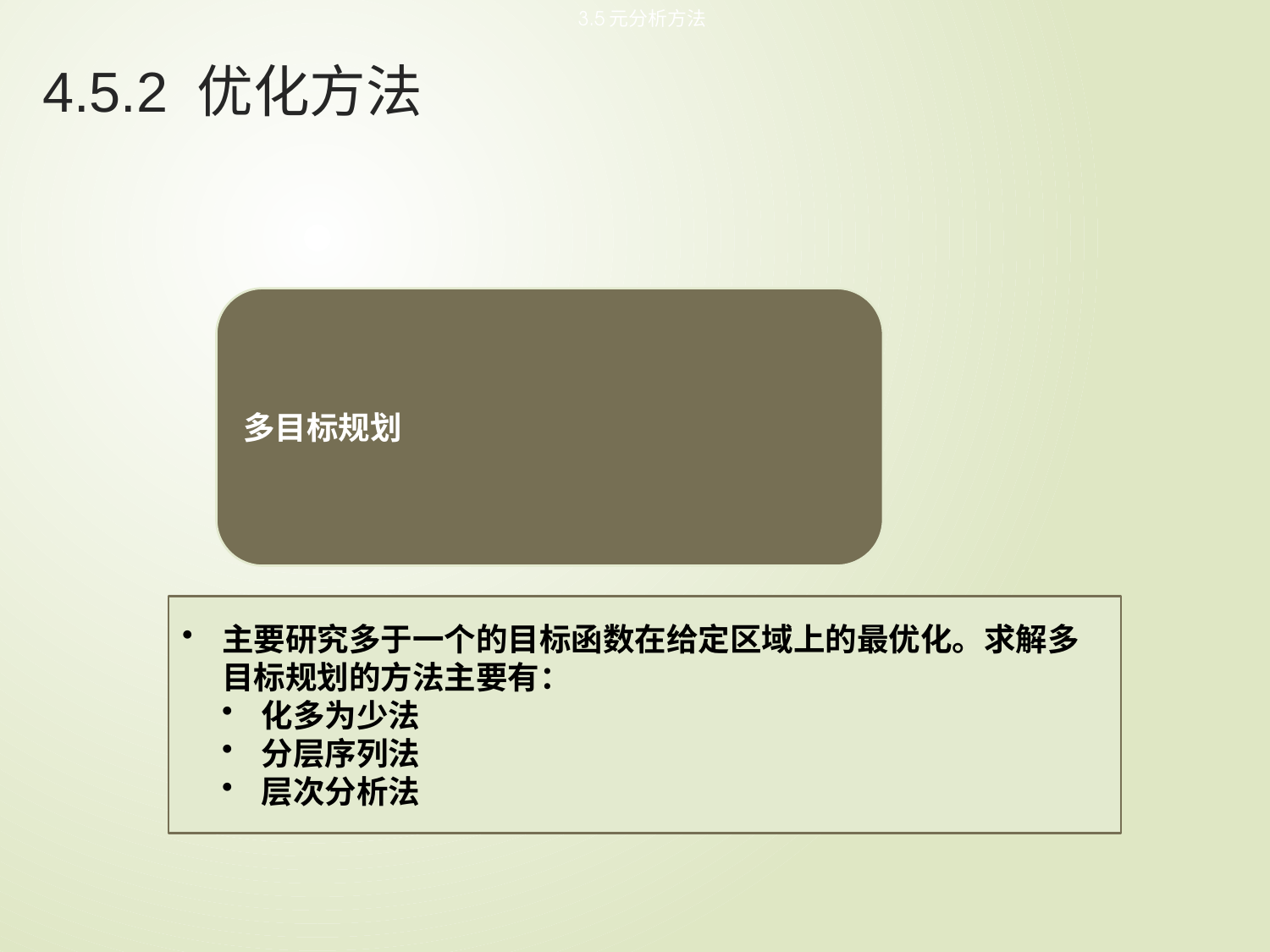

3.5元分析方法
# 4.5.2 优化方法
多目标规划
主要研究多于一个的目标函数在给定区域上的最优化。求解多目标规划的方法主要有：
化多为少法
分层序列法
层次分析法